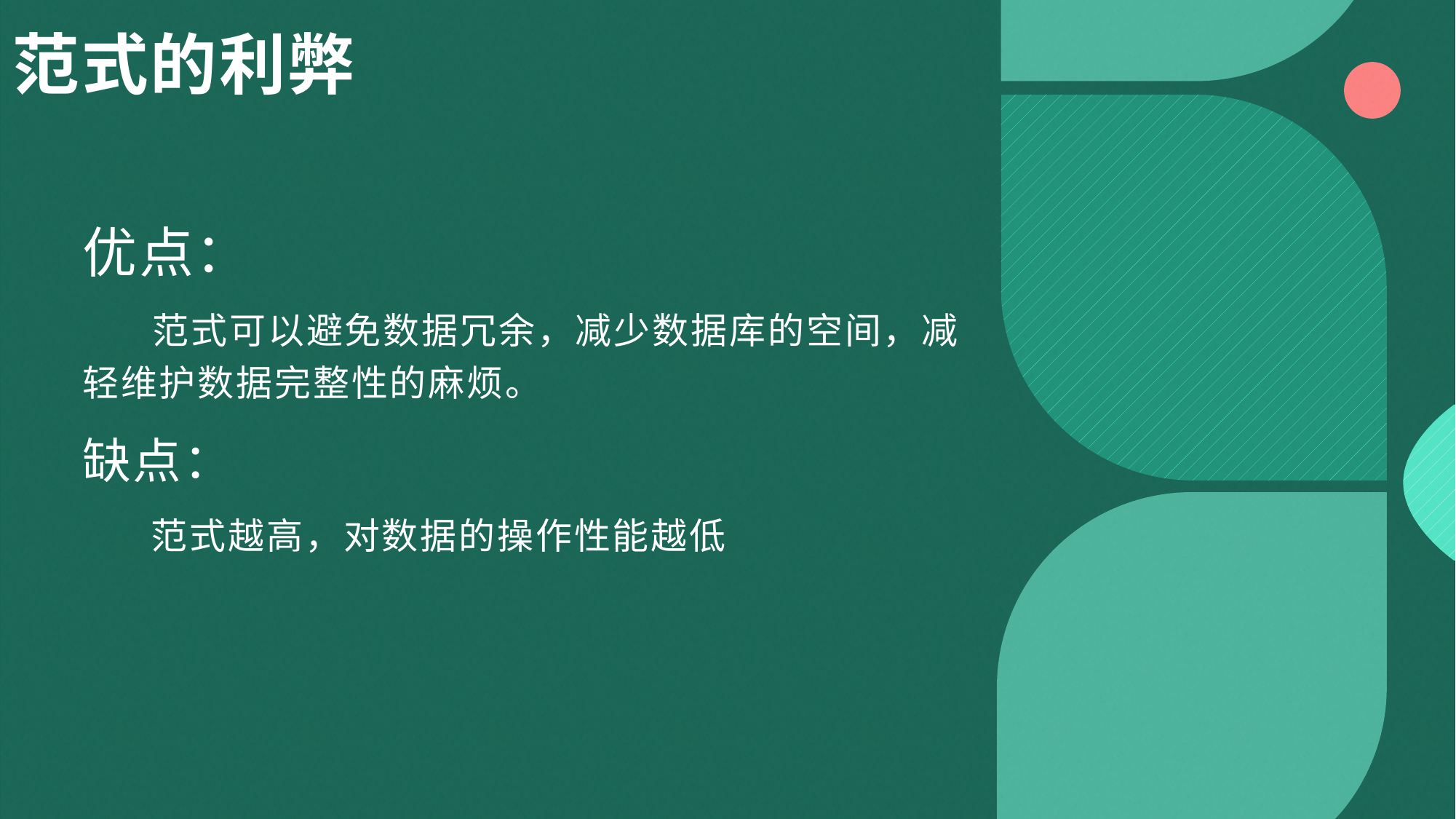

# 范式的利弊
优点：
      范式可以避免数据冗余，减少数据库的空间，减轻维护数据完整性的麻烦。
缺点：
       范式越高，对数据的操作性能越低